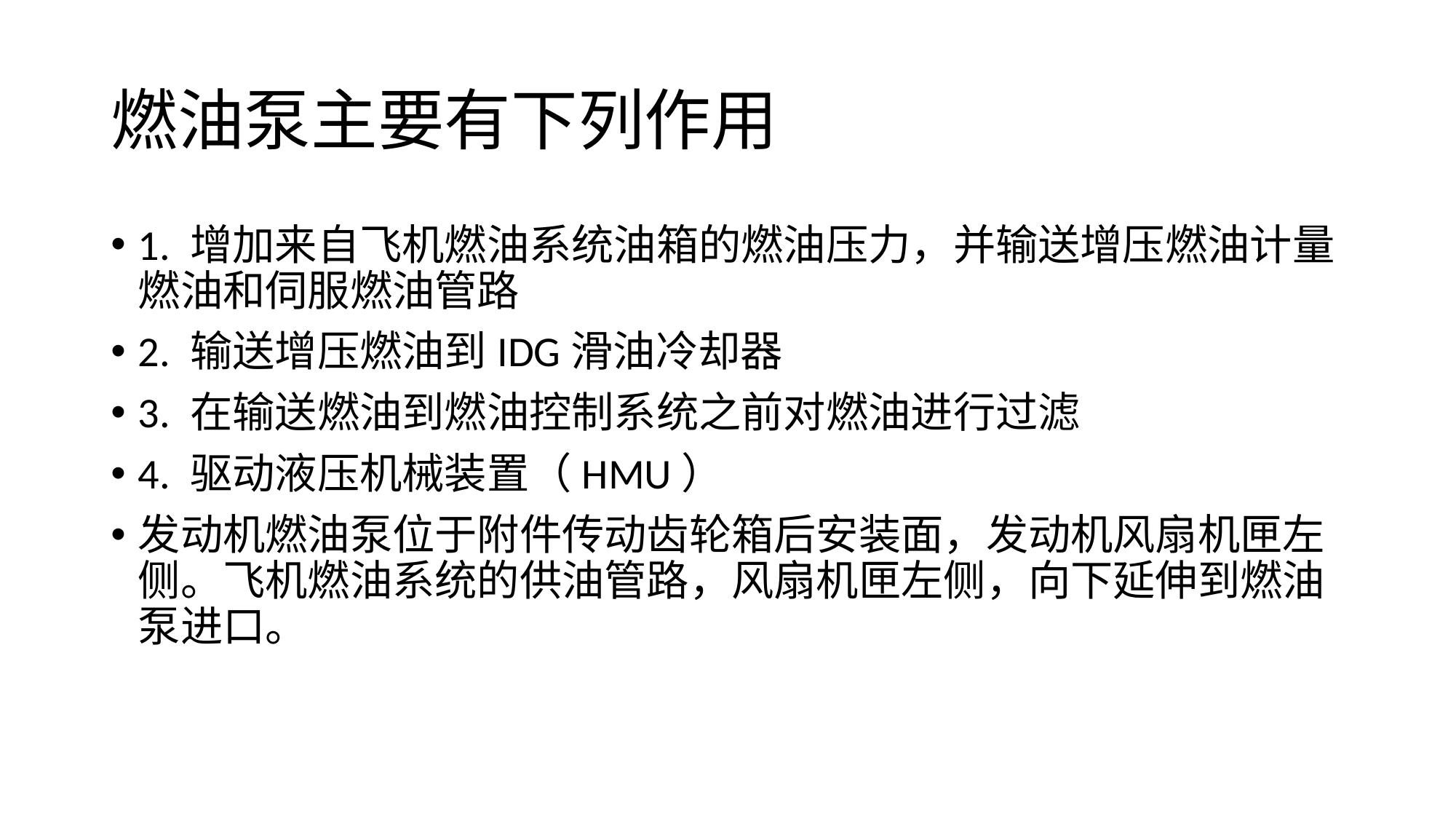

# 燃油泵主要有下列作用
1. 增加来自飞机燃油系统油箱的燃油压力，并输送增压燃油计量燃油和伺服燃油管路
2. 输送增压燃油到IDG滑油冷却器
3. 在输送燃油到燃油控制系统之前对燃油进行过滤
4. 驱动液压机械装置（HMU）
发动机燃油泵位于附件传动齿轮箱后安装面，发动机风扇机匣左侧。飞机燃油系统的供油管路，风扇机匣左侧，向下延伸到燃油泵进口。